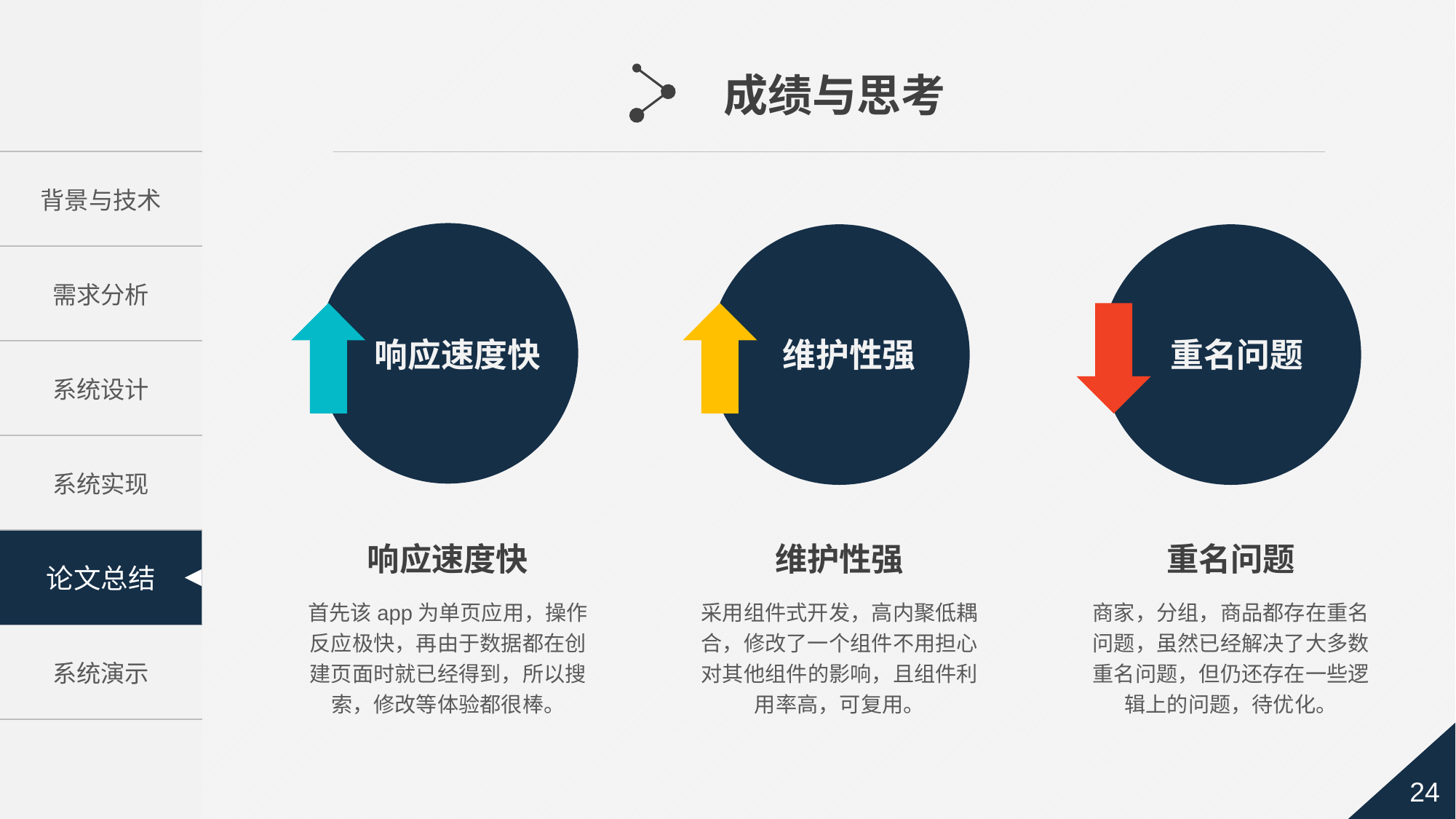

成绩与思考

响应速度快
维护性强
重名问题
响应速度快

首先该app为单页应用，操作反应极快，再由于数据都在创建页面时就已经得到，所以搜索，修改等体验都很棒。
维护性强
采用组件式开发，高内聚低耦合，修改了一个组件不用担心对其他组件的影响，且组件利用率高，可复用。
重名问题
商家，分组，商品都存在重名问题，虽然已经解决了大多数重名问题，但仍还存在一些逻辑上的问题，待优化。